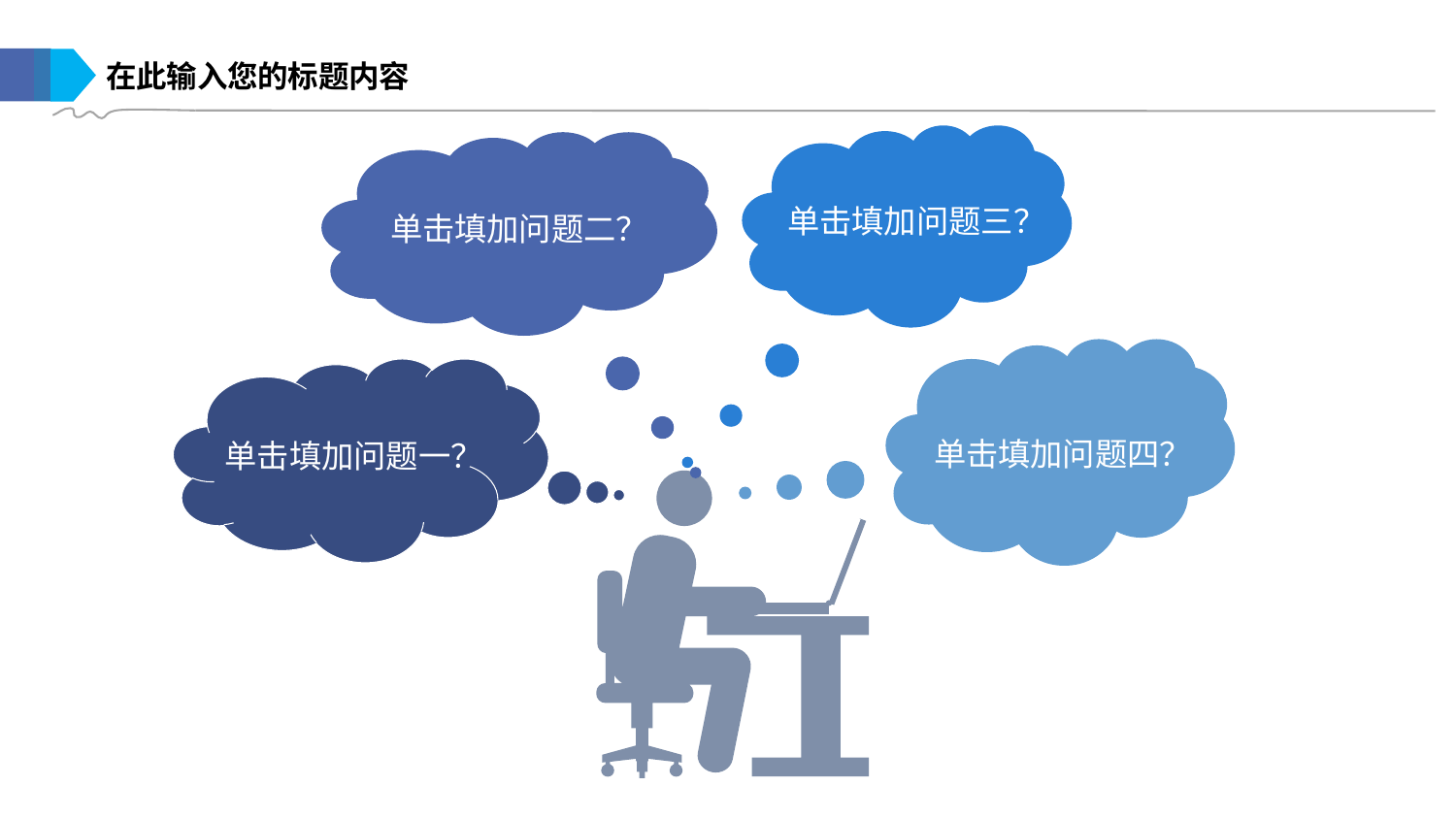

在此输入您的标题内容

单击填加问题三？

单击填加问题二？

单击填加问题四？

单击填加问题一？